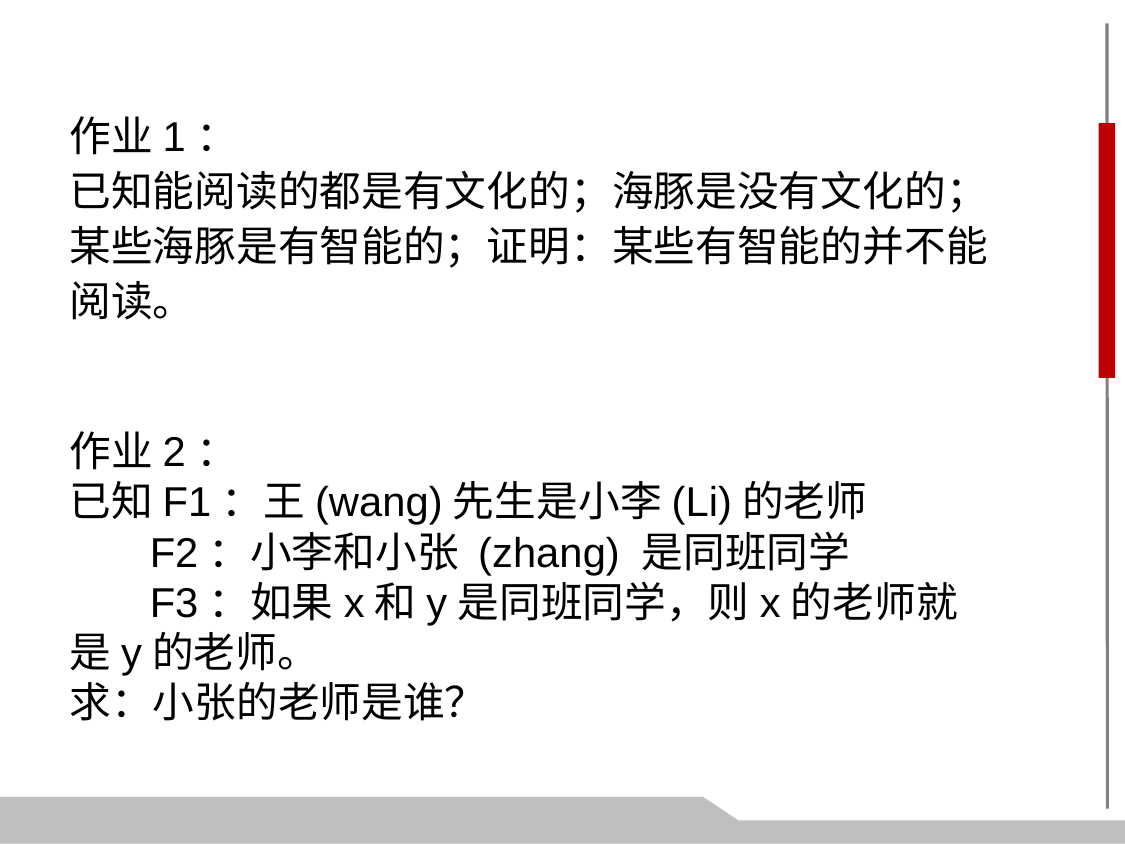

作业1：
已知能阅读的都是有文化的；海豚是没有文化的；某些海豚是有智能的；证明：某些有智能的并不能阅读。

作业2：
已知F1：王(wang)先生是小李(Li)的老师
       F2：小李和小张 (zhang) 是同班同学
       F3：如果x和y是同班同学，则x的老师就是y的老师。
求：小张的老师是谁？